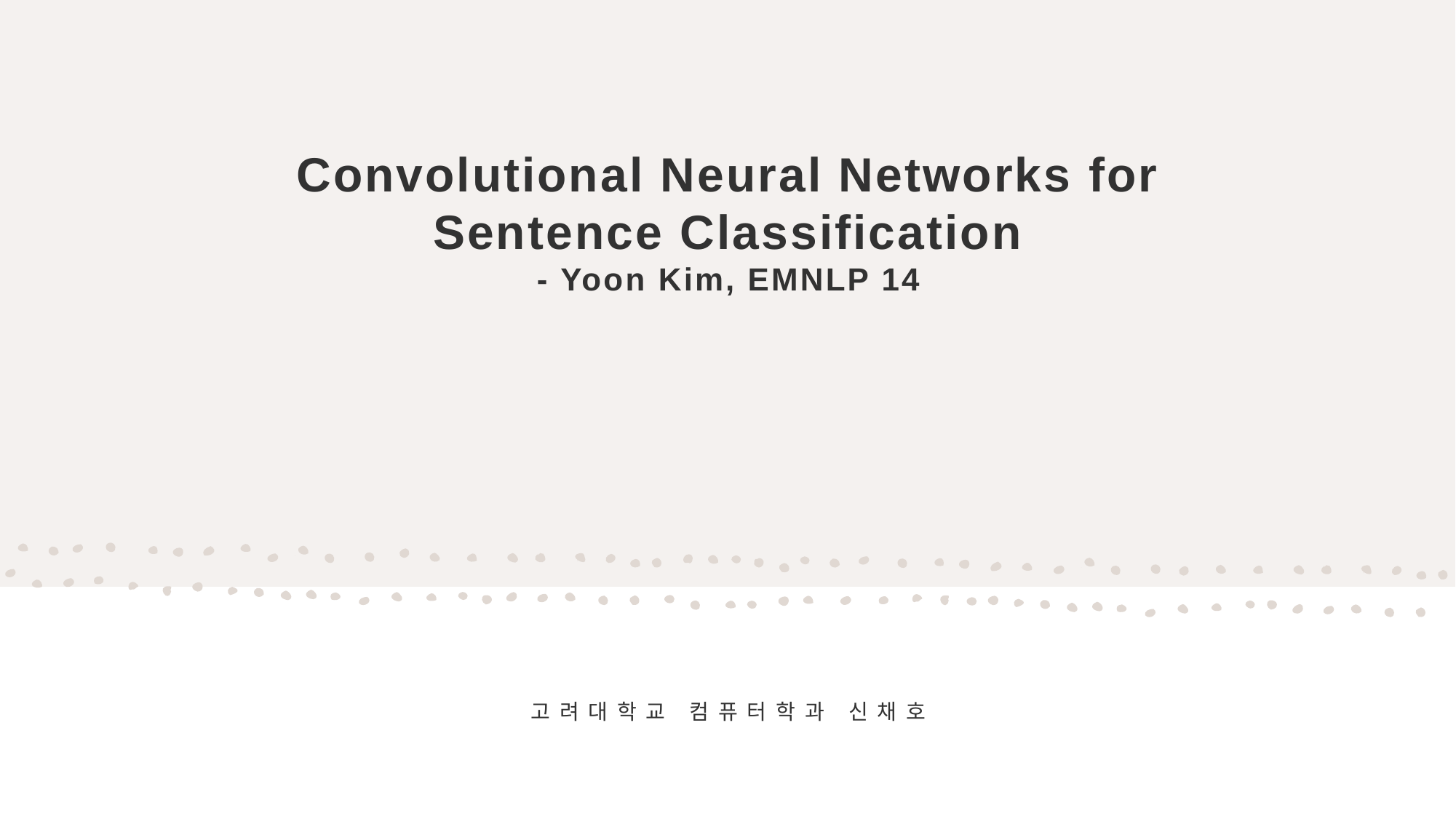

# Convolutional Neural Networks for Sentence Classification - Yoon Kim, EMNLP 14

고려대학교 컴퓨터학과 신채호